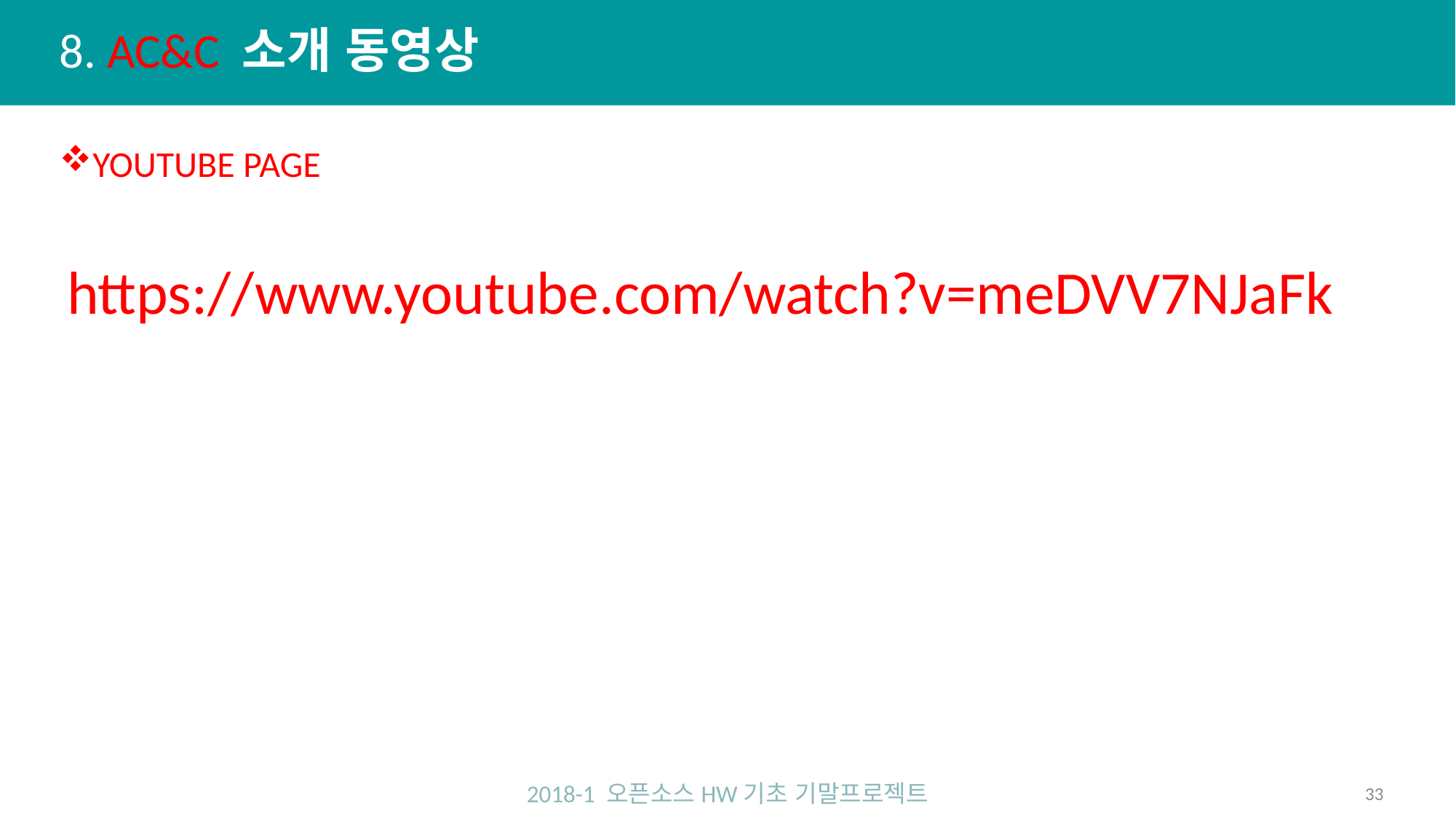

# 8. AC&C 소개 동영상
YOUTUBE PAGE

https://www.youtube.com/watch?v=meDVV7NJaFk
2018-1 오픈소스HW기초 기말프로젝트
33